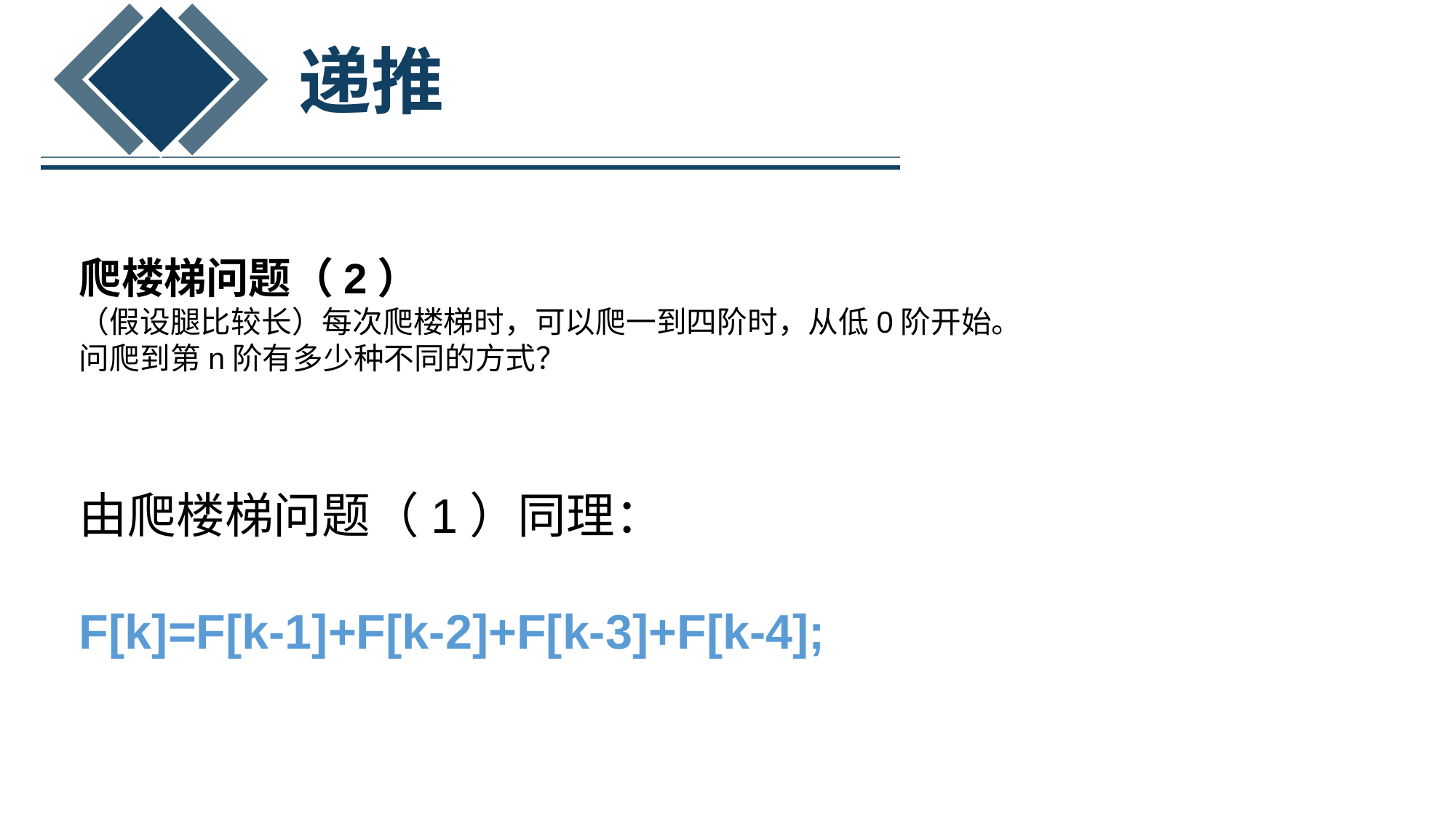

递推

爬楼梯问题（2）
（假设腿比较长）每次爬楼梯时，可以爬一到四阶时，从低0阶开始。
问爬到第n阶有多少种不同的方式？

由爬楼梯问题（1）同理：

F[k]=F[k-1]+F[k-2]+F[k-3]+F[k-4];